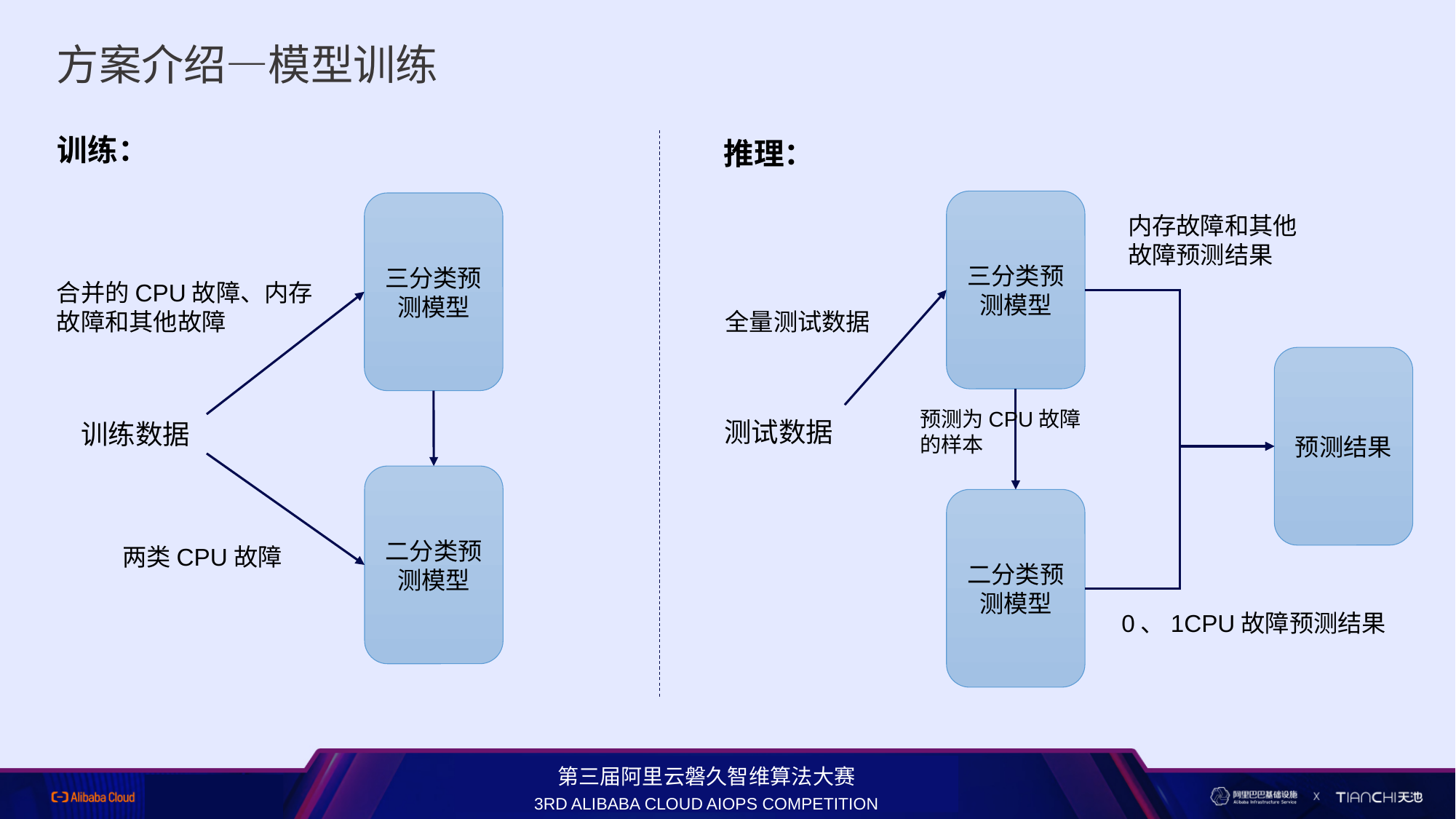

# 方案介绍—模型训练
训练：
推理：
三分类预测模型
三分类预测模型
内存故障和其他故障预测结果
合并的CPU故障、内存故障和其他故障
全量测试数据
预测结果
预测为CPU故障
的样本
测试数据
训练数据
二分类预测模型
二分类预测模型
两类CPU故障
0、1CPU故障预测结果

第三届阿里云磐久智维算法大赛

3RD ALIBABA CLOUD AIOPS COMPETITION